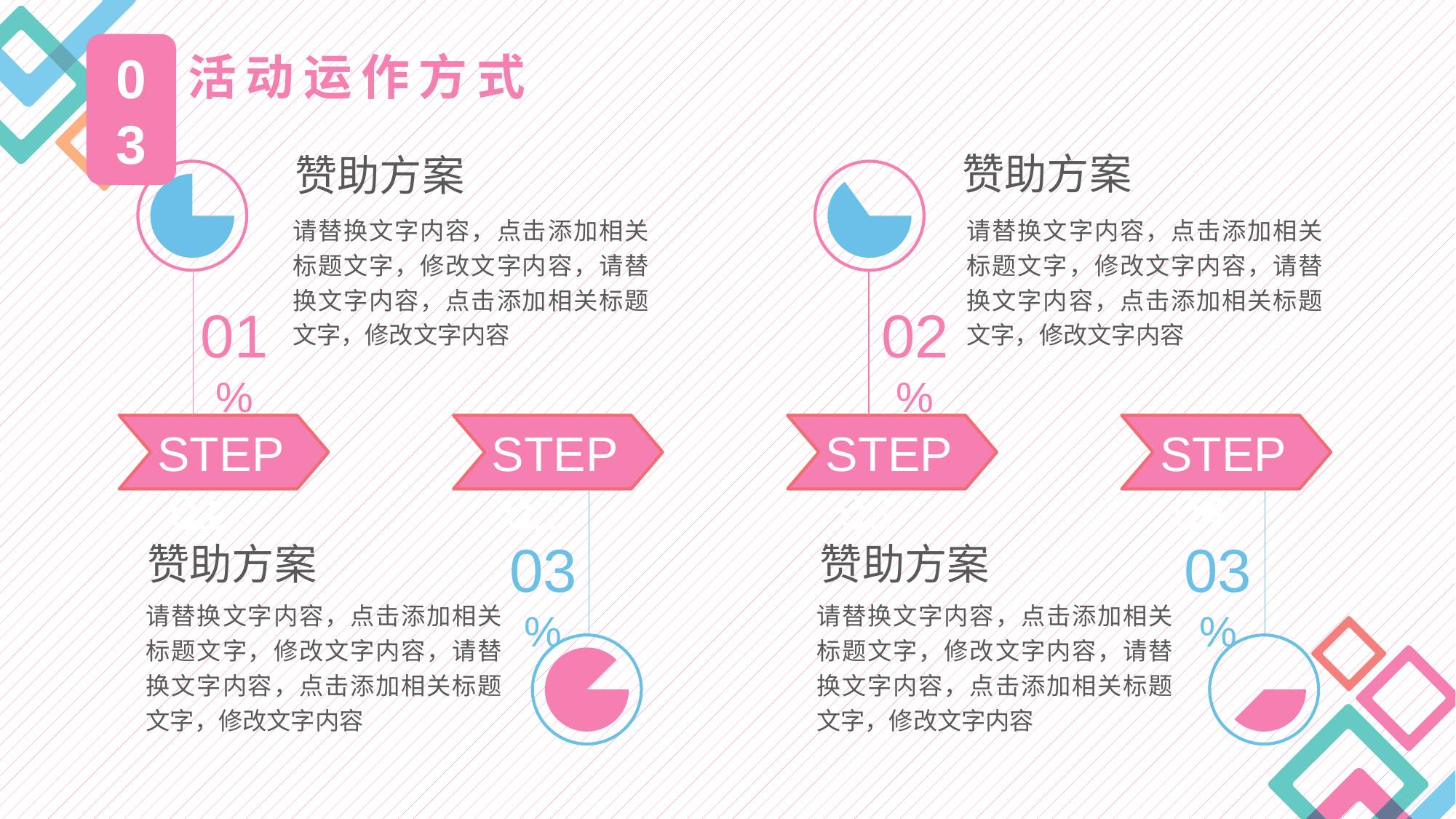

03
活动运作方式
赞助方案
赞助方案

请替换文字内容，点击添加相关标题文字，修改文字内容，请替换文字内容，点击添加相关标题文字，修改文字内容
请替换文字内容，点击添加相关标题文字，修改文字内容，请替换文字内容，点击添加相关标题文字，修改文字内容
01%
02%

STEP  01

STEP  02

STEP  03

STEP  04
03%
03%
赞助方案
赞助方案
请替换文字内容，点击添加相关标题文字，修改文字内容，请替换文字内容，点击添加相关标题文字，修改文字内容
请替换文字内容，点击添加相关标题文字，修改文字内容，请替换文字内容，点击添加相关标题文字，修改文字内容